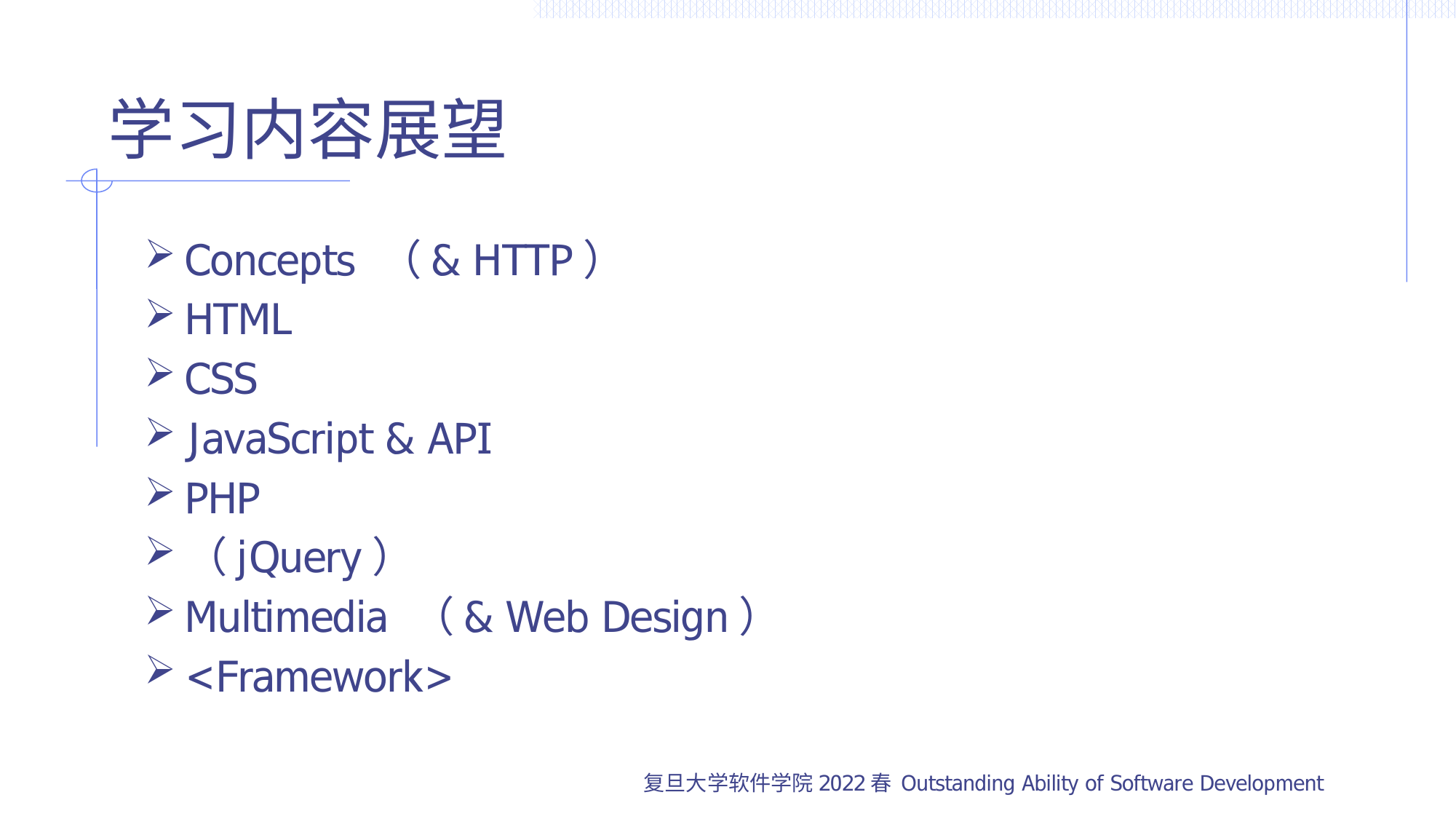

# 学习内容展望
Concepts （& HTTP）
HTML
CSS
JavaScript & API
PHP
（jQuery）
Multimedia （& Web Design）
<Framework>